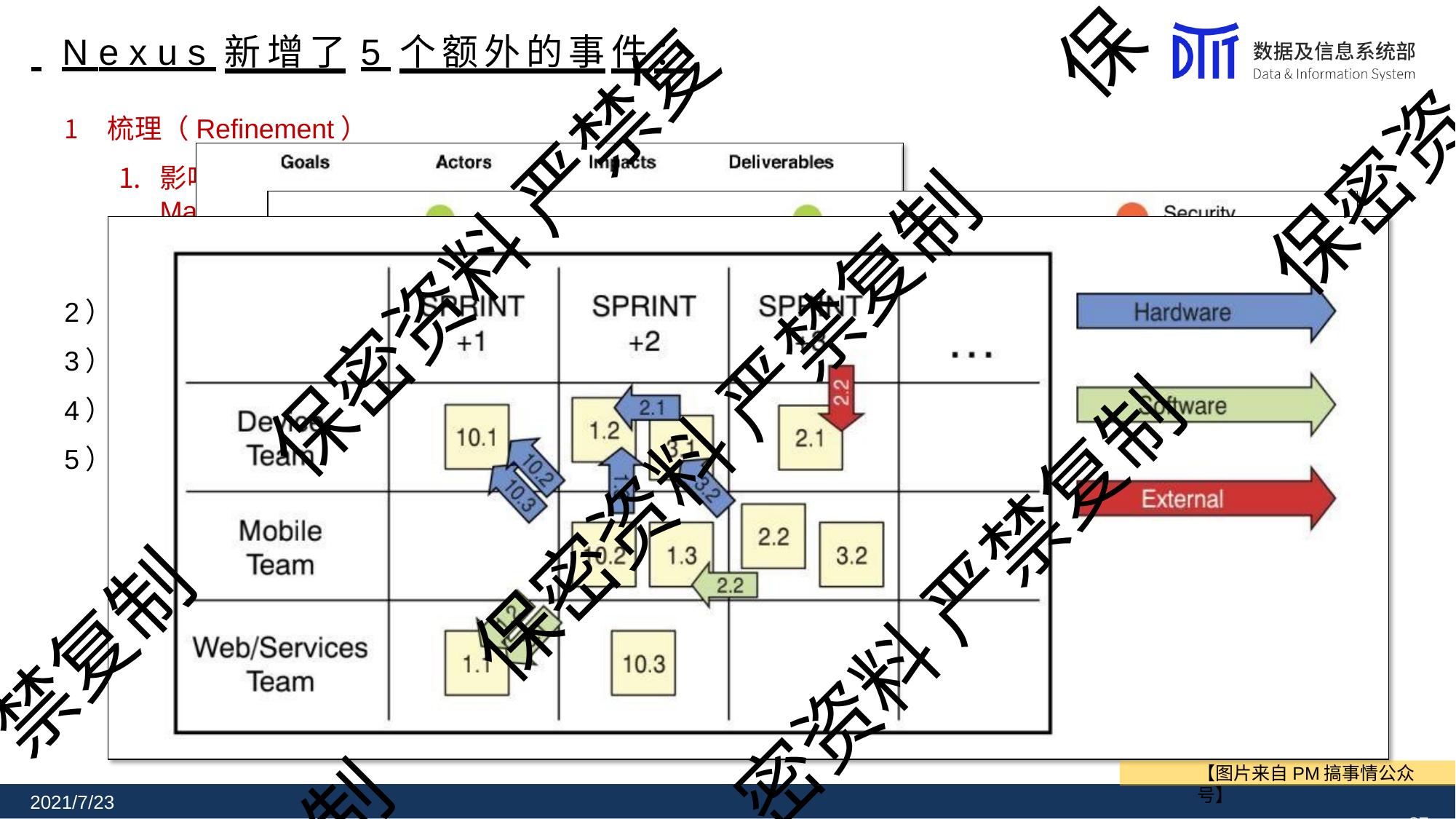

保
# N e x u s 新增了5 个额外的事件：
梳理（Refinement）
影响地图（Impact Mapping）

2）
3）
4）
5）

保密资

保密资料 严禁复
2.	用户故
Nexus Sprint 计 Nexus 每 日 S  Nexus Sprint 评 Nexus Sprint 回
事地图（User Story Mapping）
划（Nexus Sprint Planning）  crum站会
审
顾

保密资料 严禁复制
密资料 严禁复制
禁复制
制
【图片来自PM搞事情公众号】
37

2021/7/23